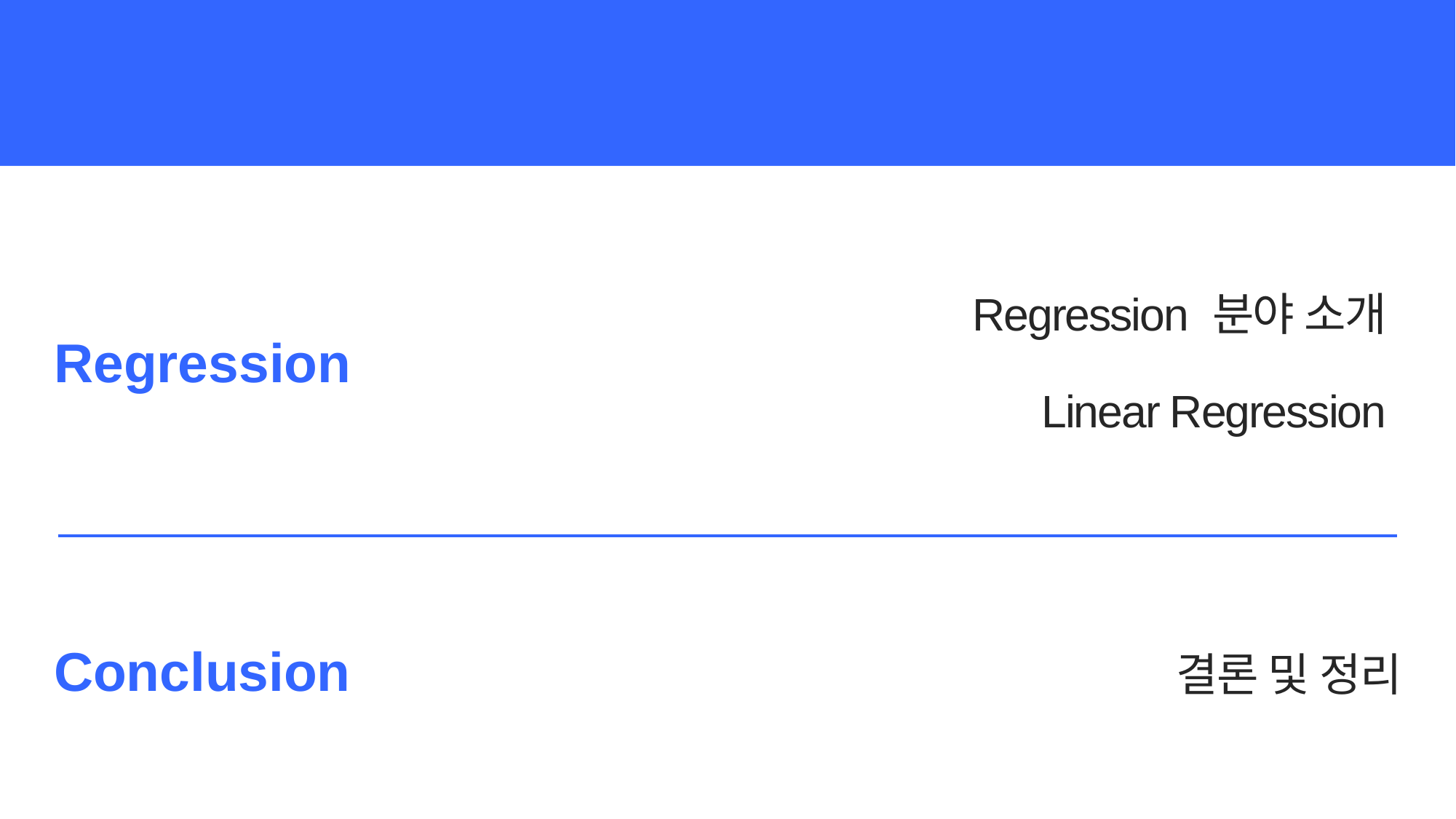

Contents
Regression 분야 소개
Regression
Linear Regression
결론 및 정리
Conclusion